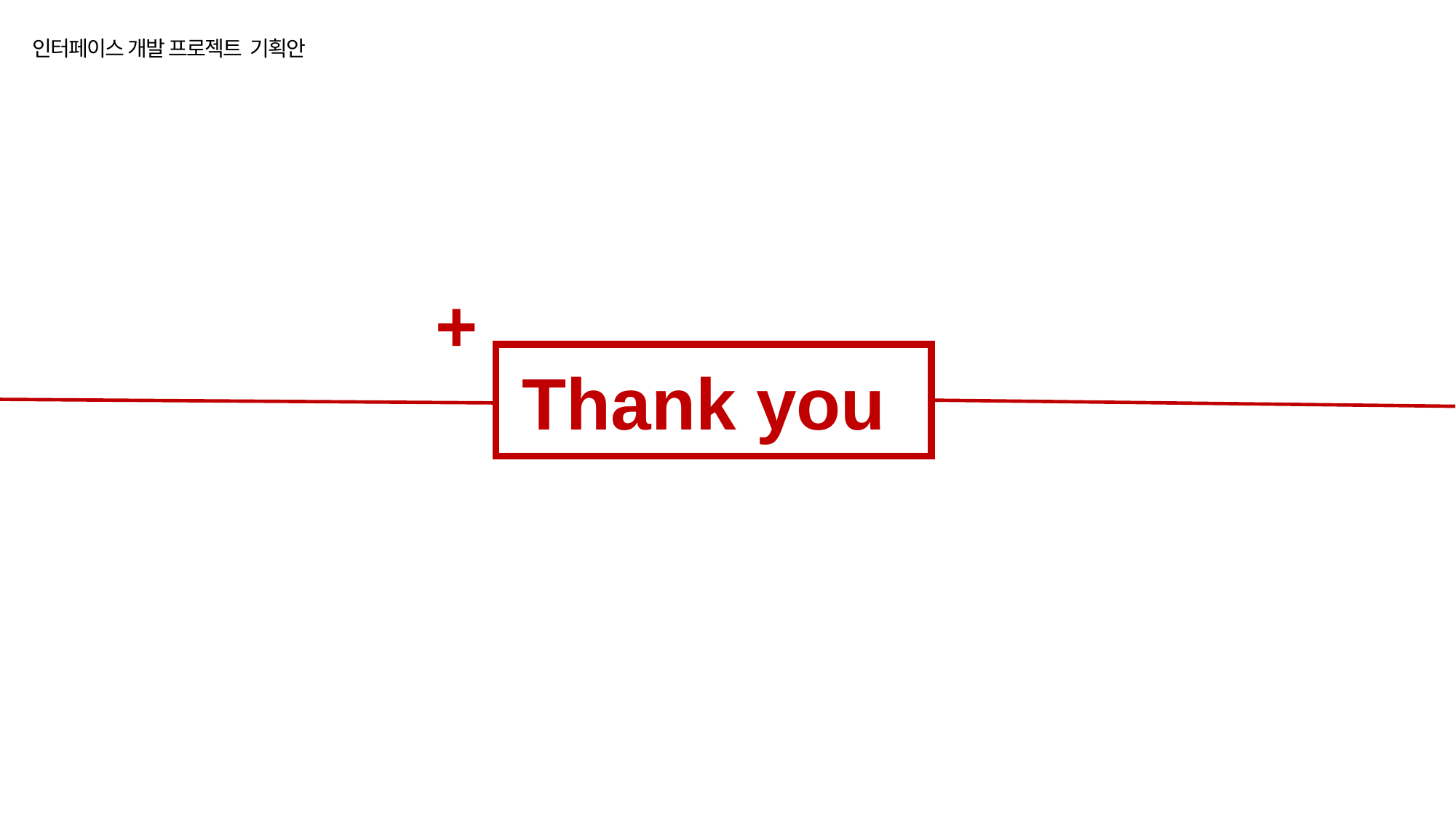

인터페이스 개발 프로젝트  기획안
+

Thank you